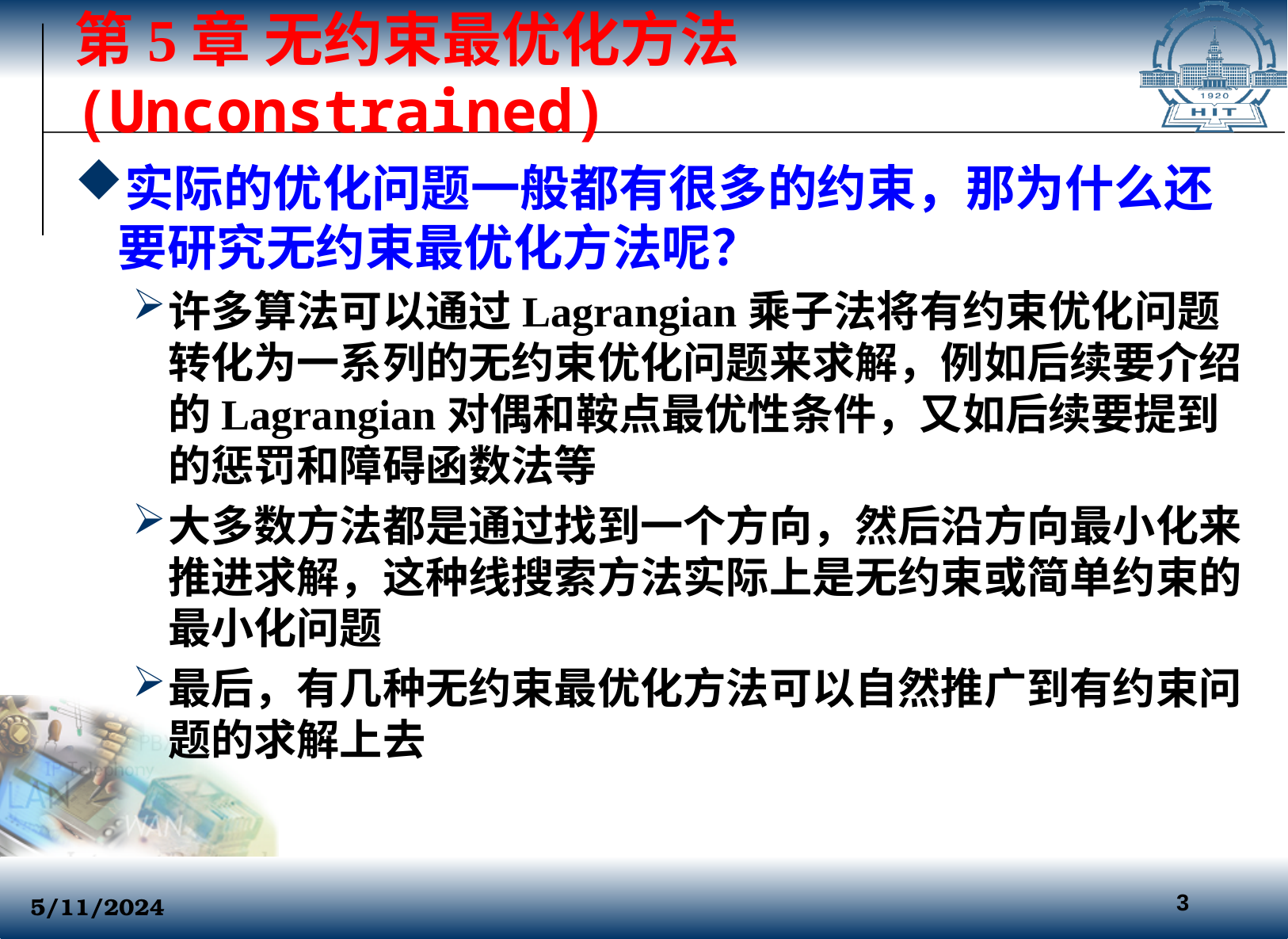

# 第5章 无约束最优化方法(Unconstrained)
实际的优化问题一般都有很多的约束，那为什么还要研究无约束最优化方法呢？
许多算法可以通过Lagrangian乘子法将有约束优化问题转化为一系列的无约束优化问题来求解，例如后续要介绍的Lagrangian对偶和鞍点最优性条件，又如后续要提到的惩罚和障碍函数法等
大多数方法都是通过找到一个方向，然后沿方向最小化来推进求解，这种线搜索方法实际上是无约束或简单约束的最小化问题
最后，有几种无约束最优化方法可以自然推广到有约束问题的求解上去